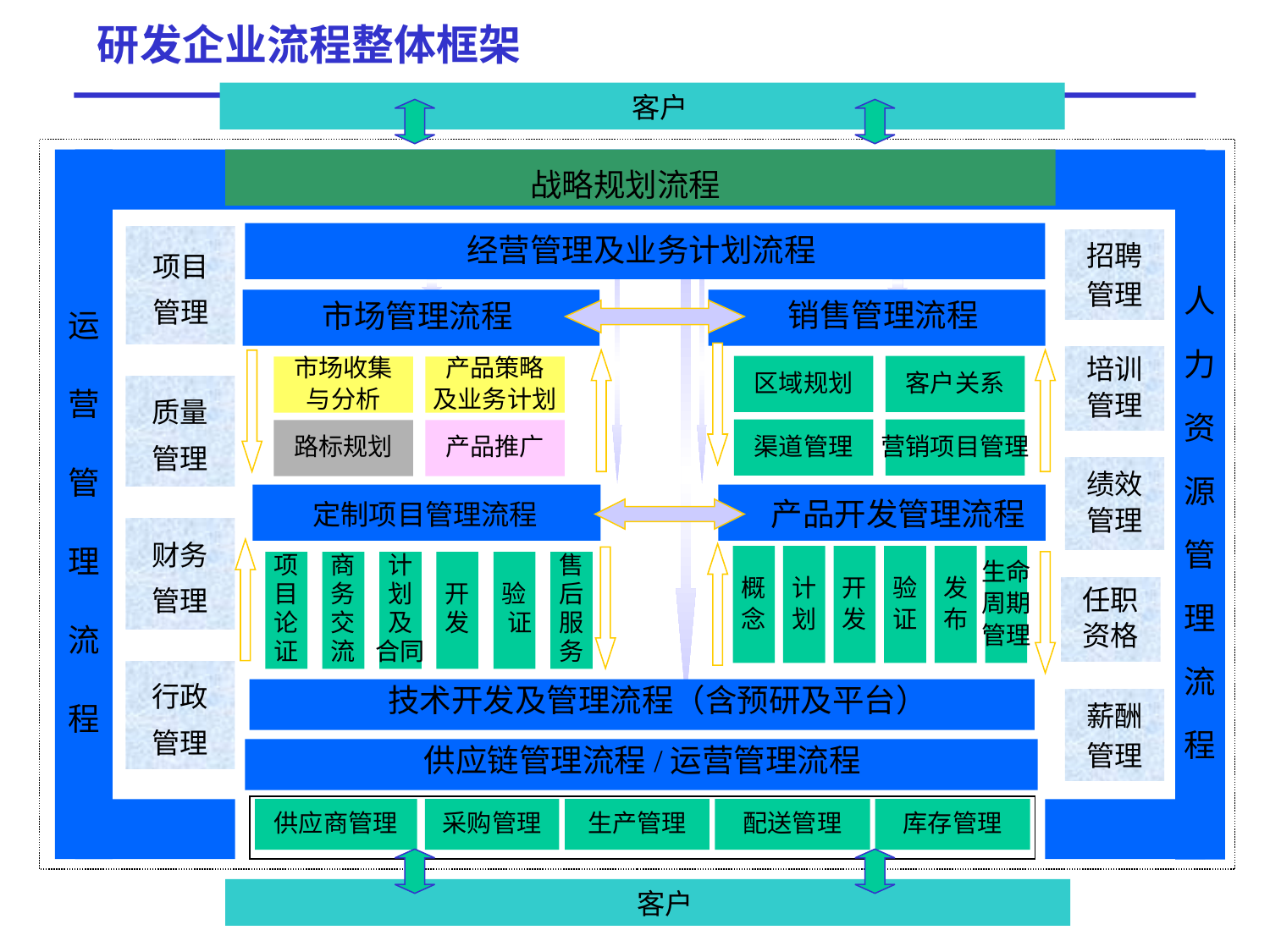

# 研发企业流程整体框架

客户

运
营
管
理
流
程

人
力
资
源
管
理
流
程
战略规划流程
经营管理及业务计划流程

项目
管理
招聘
管理

销售管理流程

市场管理流程

培训
管理

区域规划
客户关系
市场收集
与分析
产品策略
及业务计划
质量
管理
渠道管理
营销项目管理
路标规划
产品推广
绩效
管理

产品开发管理流程
定制项目管理流程

财务
管理

概
念
计
划
开
发
验
证
发
布
生命
周期
管理

项
目
论
证
商
务
交
流
计
划
及
合同
开
发
验
 证
售
后
服
务
任职
资格
行政
管理
技术开发及管理流程（含预研及平台）

薪酬
管理
供应链管理流程/运营管理流程

供应商管理
采购管理
生产管理
配送管理
库存管理

客户